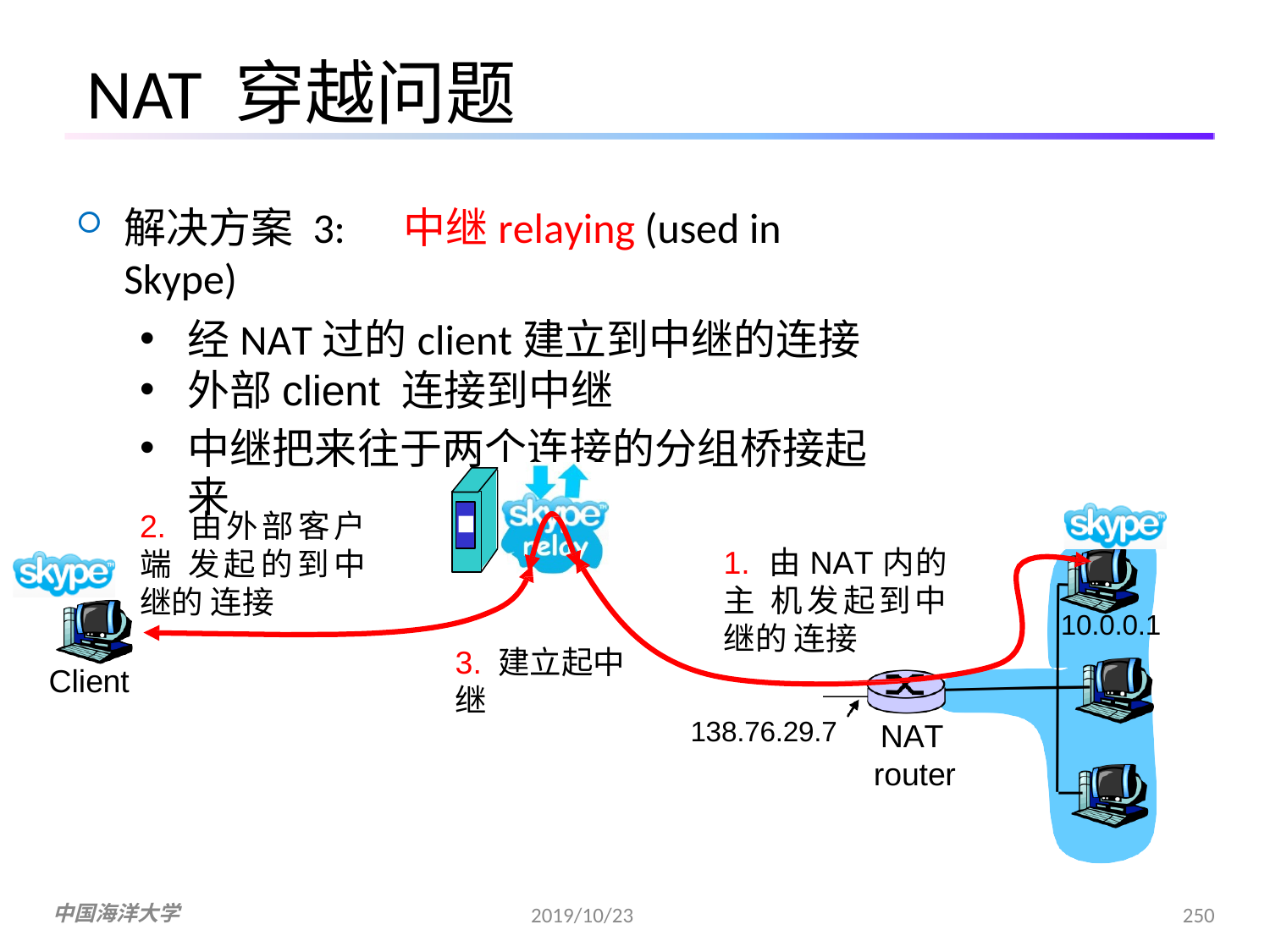

NAT 穿越问题
解决方案 3:	中继relaying (used in Skype)

经NAT过的client建立到中继的连接
外部client 连接到中继

中继把来往于两个连接的分组桥接起来

2. 由外部客户端 发起的到中继的 连接

1. 由NAT内的主 机发起到中继的 连接

10.0.0.1
3. 建立起中继
Client
138.76.29.7
NAT
router